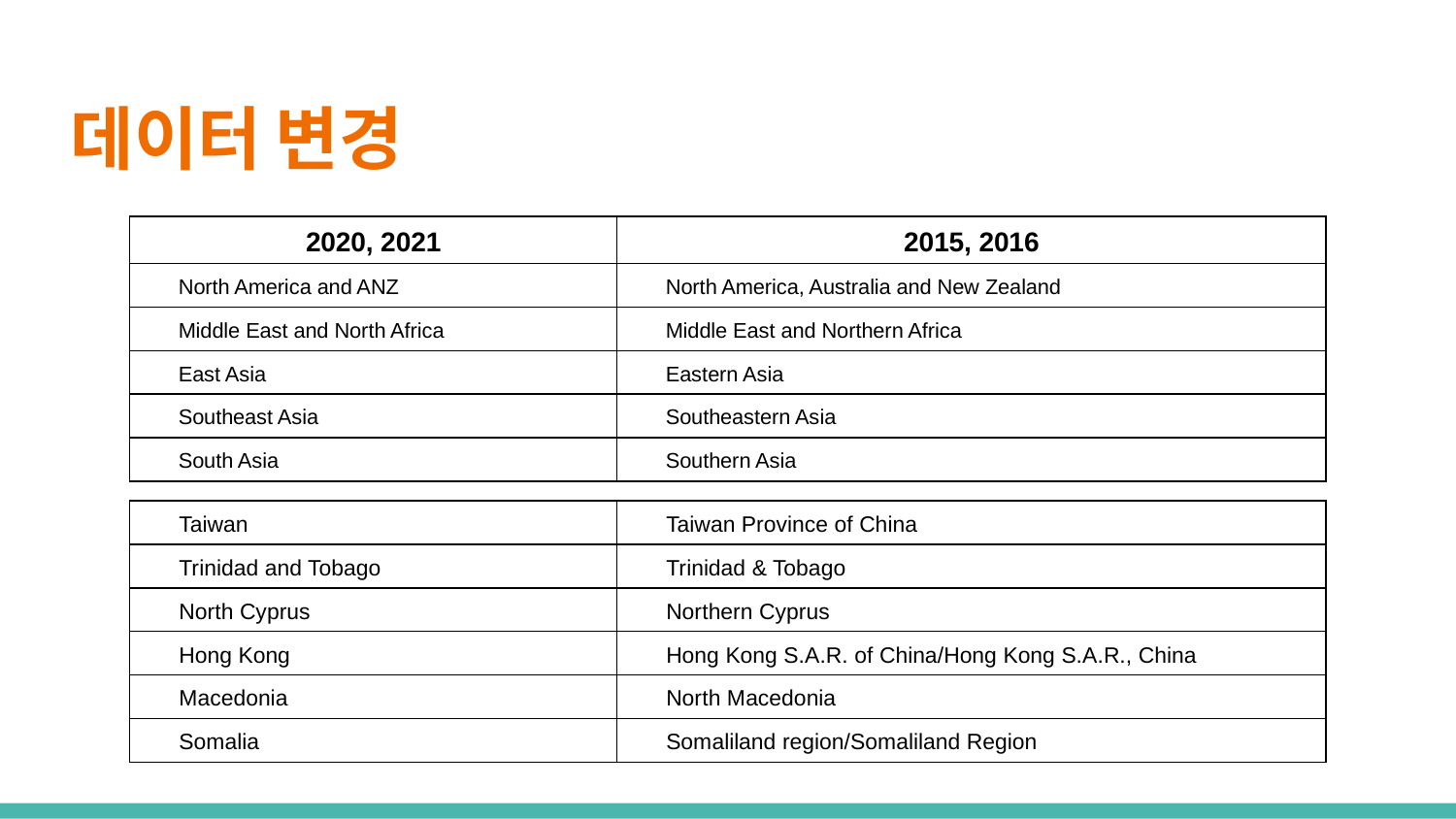

# 데이터 변경
| 2020, 2021 | 2015, 2016 |
| --- | --- |
| North America and ANZ | North America, Australia and New Zealand |
| Middle East and North Africa | Middle East and Northern Africa |
| East Asia | Eastern Asia |
| Southeast Asia | Southeastern Asia |
| South Asia | Southern Asia |
| Taiwan | Taiwan Province of China |
| --- | --- |
| Trinidad and Tobago | Trinidad & Tobago |
| North Cyprus | Northern Cyprus |
| Hong Kong | Hong Kong S.A.R. of China/Hong Kong S.A.R., China |
| Macedonia | North Macedonia |
| Somalia | Somaliland region/Somaliland Region |